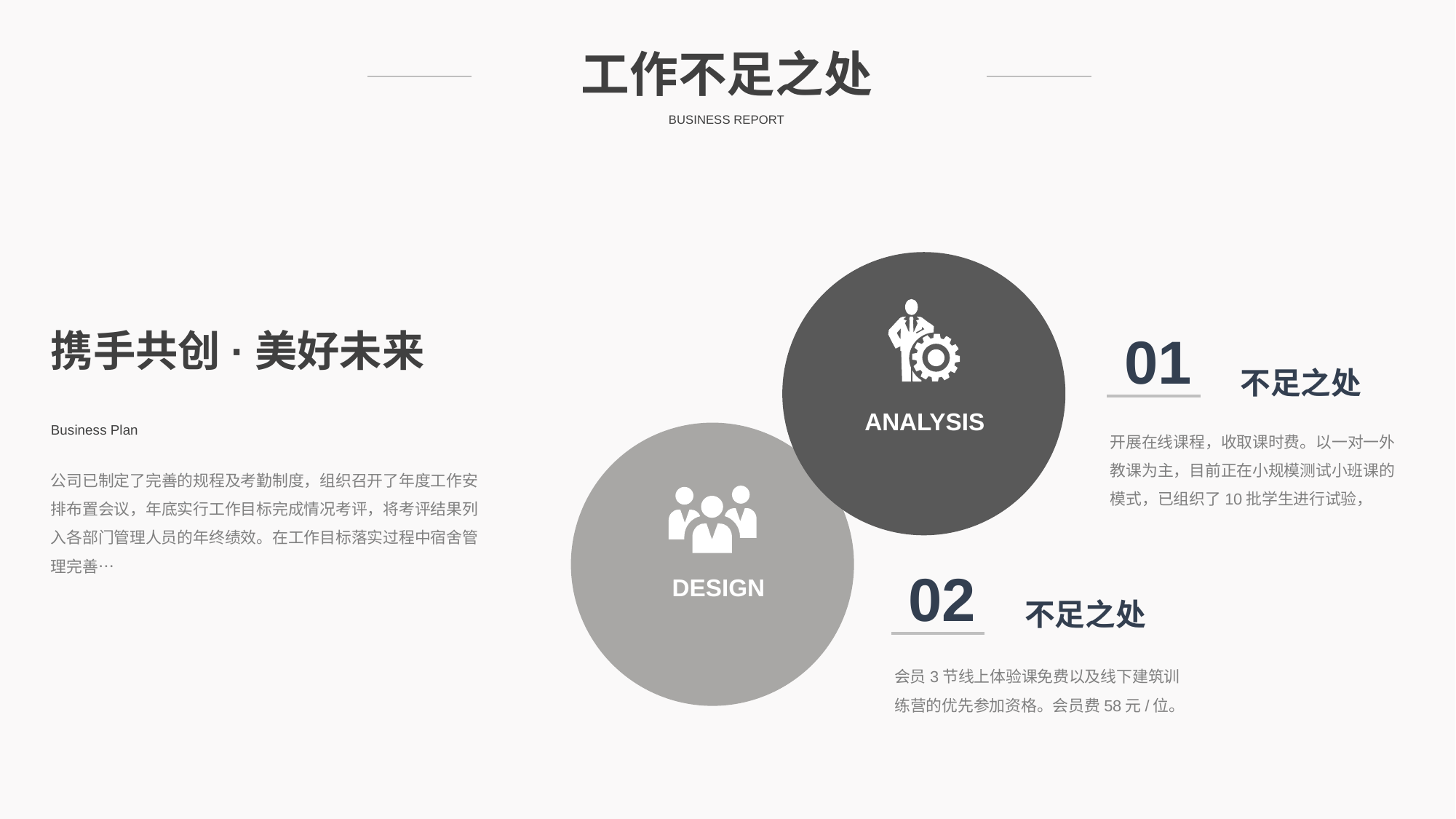

工作不足之处
BUSINESS REPORT

01
携手共创·美好未来
不足之处
ANALYSIS
Business Plan
开展在线课程，收取课时费。以一对一外教课为主，目前正在小规模测试小班课的模式，已组织了10批学生进行试验，

公司已制定了完善的规程及考勤制度，组织召开了年度工作安排布置会议，年底实行工作目标完成情况考评，将考评结果列入各部门管理人员的年终绩效。在工作目标落实过程中宿舍管理完善…

02
DESIGN
不足之处
会员3节线上体验课免费以及线下建筑训练营的优先参加资格。会员费58元/位。